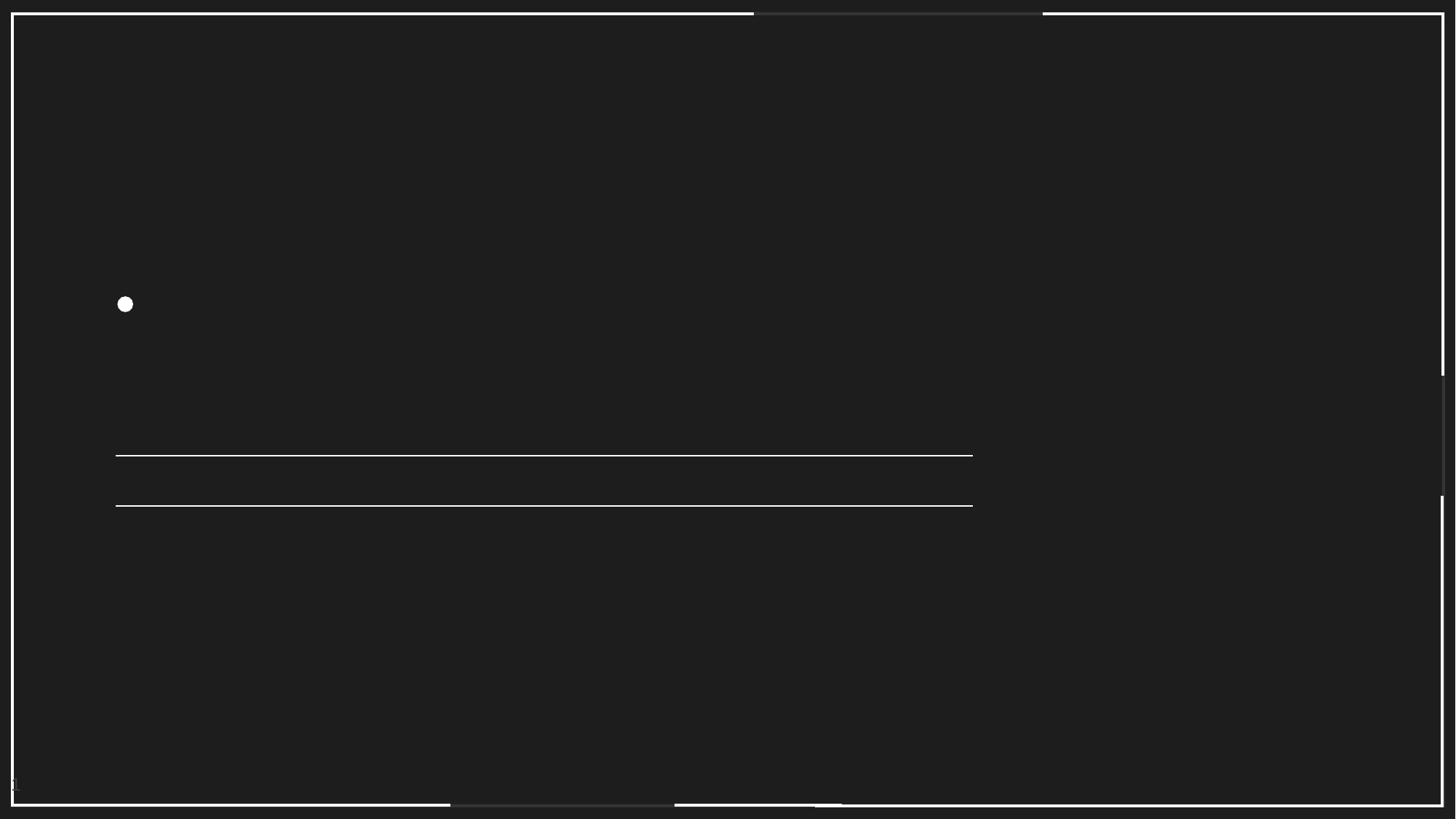

# LCK LOL Champions Korea
 FRONTEND 1ST PROJECT
                     김범서
1